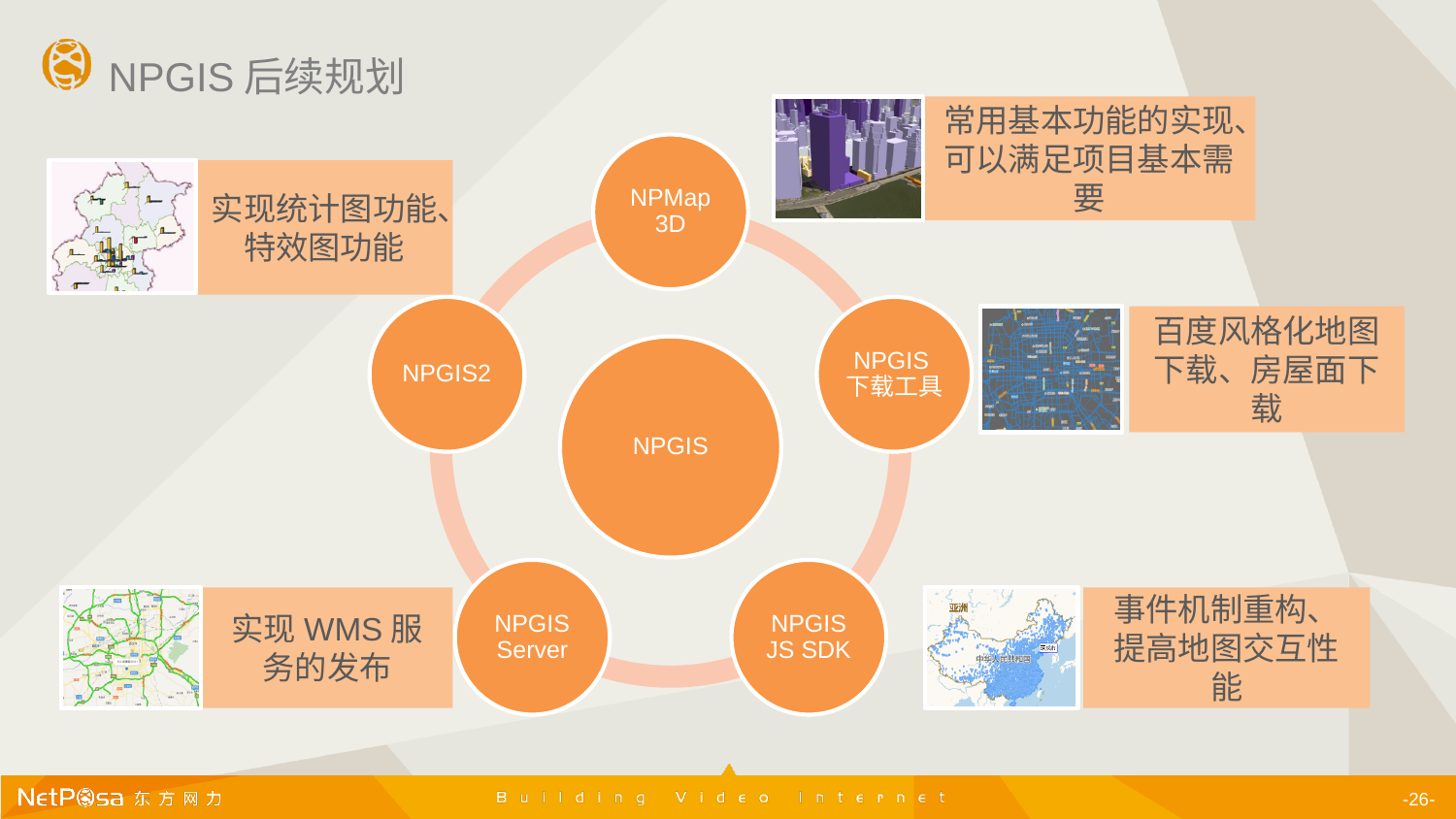

NPGIS后续规划

常用基本功能的实现、可以满足项目基本需要

NPMap 3D

实现统计图功能、特效图功能

NPGIS2
NPGIS下载工具

百度风格化地图下载、房屋面下载
NPGIS
NPGIS Server
NPGIS JS SDK
实现WMS服务的发布

事件机制重构、提高地图交互性能